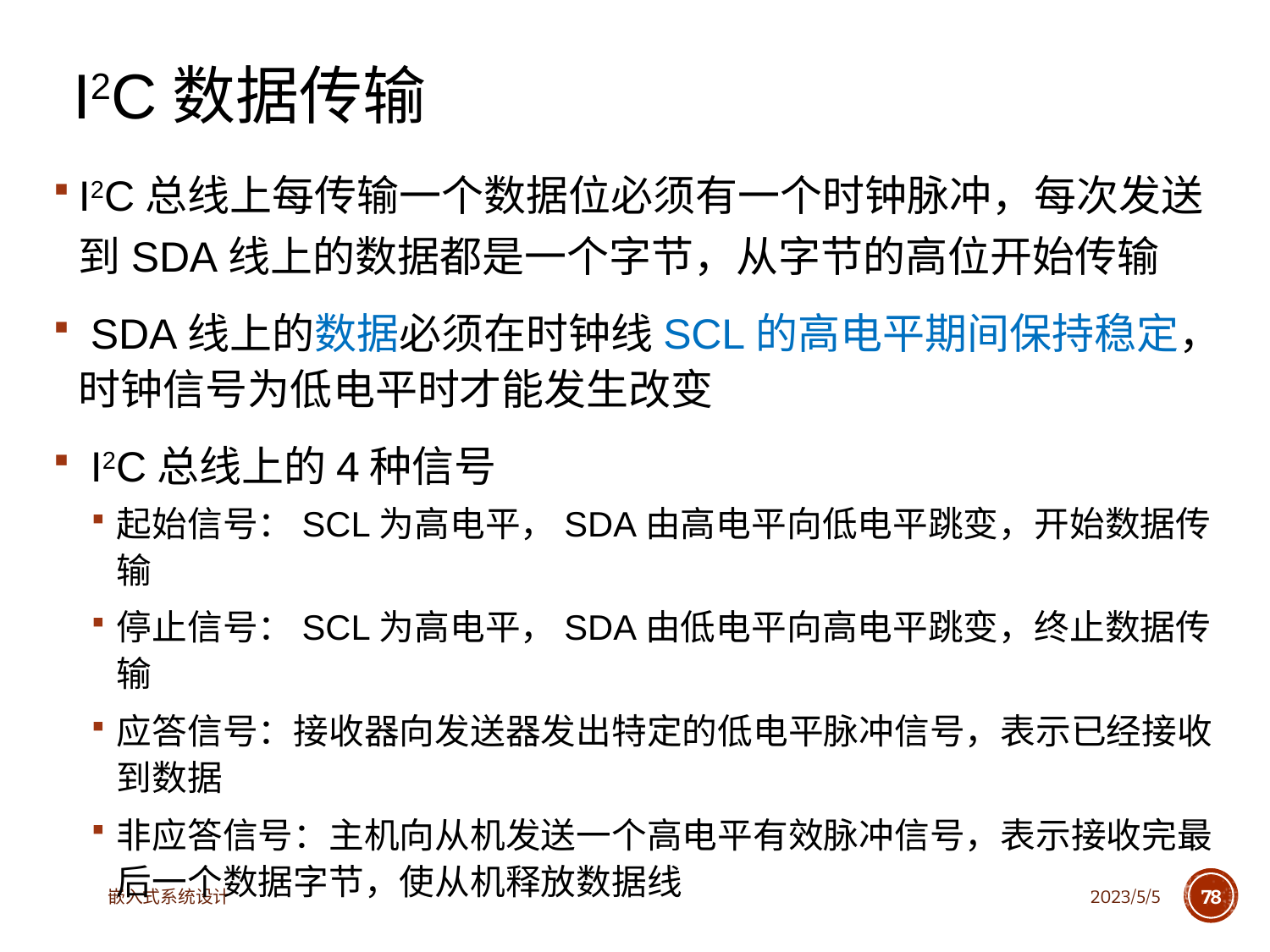

# I2C数据传输
I2C总线上每传输一个数据位必须有一个时钟脉冲，每次发送到SDA线上的数据都是一个字节，从字节的高位开始传输
 SDA线上的数据必须在时钟线SCL的高电平期间保持稳定，时钟信号为低电平时才能发生改变
 I2C总线上的4种信号
起始信号：SCL为高电平，SDA由高电平向低电平跳变，开始数据传输
停止信号：SCL为高电平，SDA由低电平向高电平跳变，终止数据传输
应答信号：接收器向发送器发出特定的低电平脉冲信号，表示已经接收到数据
非应答信号：主机向从机发送一个高电平有效脉冲信号，表示接收完最后一个数据字节，使从机释放数据线

嵌入式系统设计
2023/5/5
78